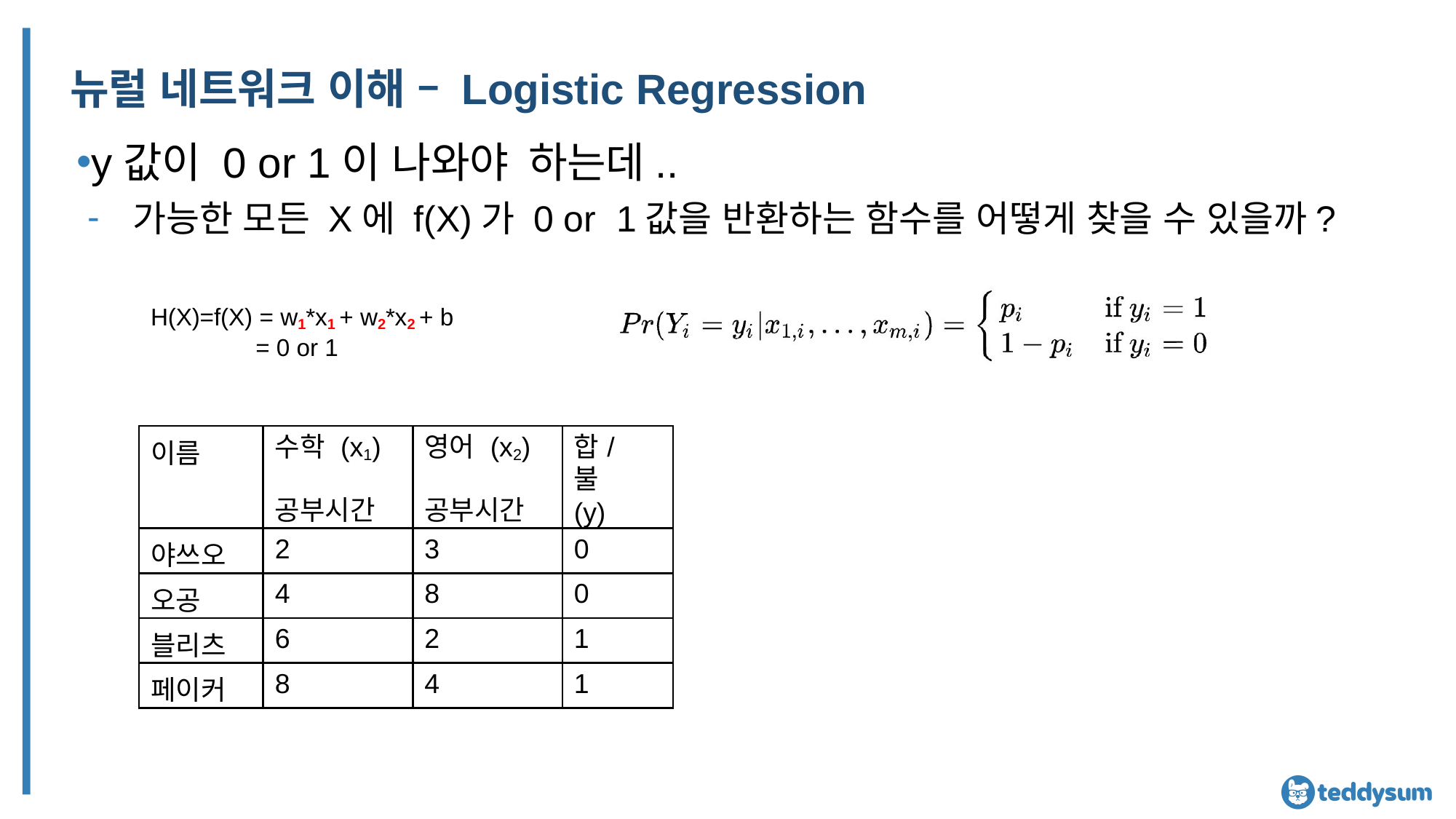

# 뉴럴 네트워크 이해 – Logistic Regression
y값이 0 or 1이 나와야 하는데..
가능한 모든 X에 f(X)가 0 or 1값을 반환하는 함수를 어떻게 찾을 수 있을까?

H(X)=f(X) = w1*x1 + w2*x2 + b
= 0 or 1
| 이름 | 수학 (x1) 공부시간 | 영어 (x2) 공부시간 | 합/불 (y) |
| --- | --- | --- | --- |
| 야쓰오 | 2 | 3 | 0 |
| 오공 | 4 | 8 | 0 |
| 블리츠 | 6 | 2 | 1 |
| 페이커 | 8 | 4 | 1 |